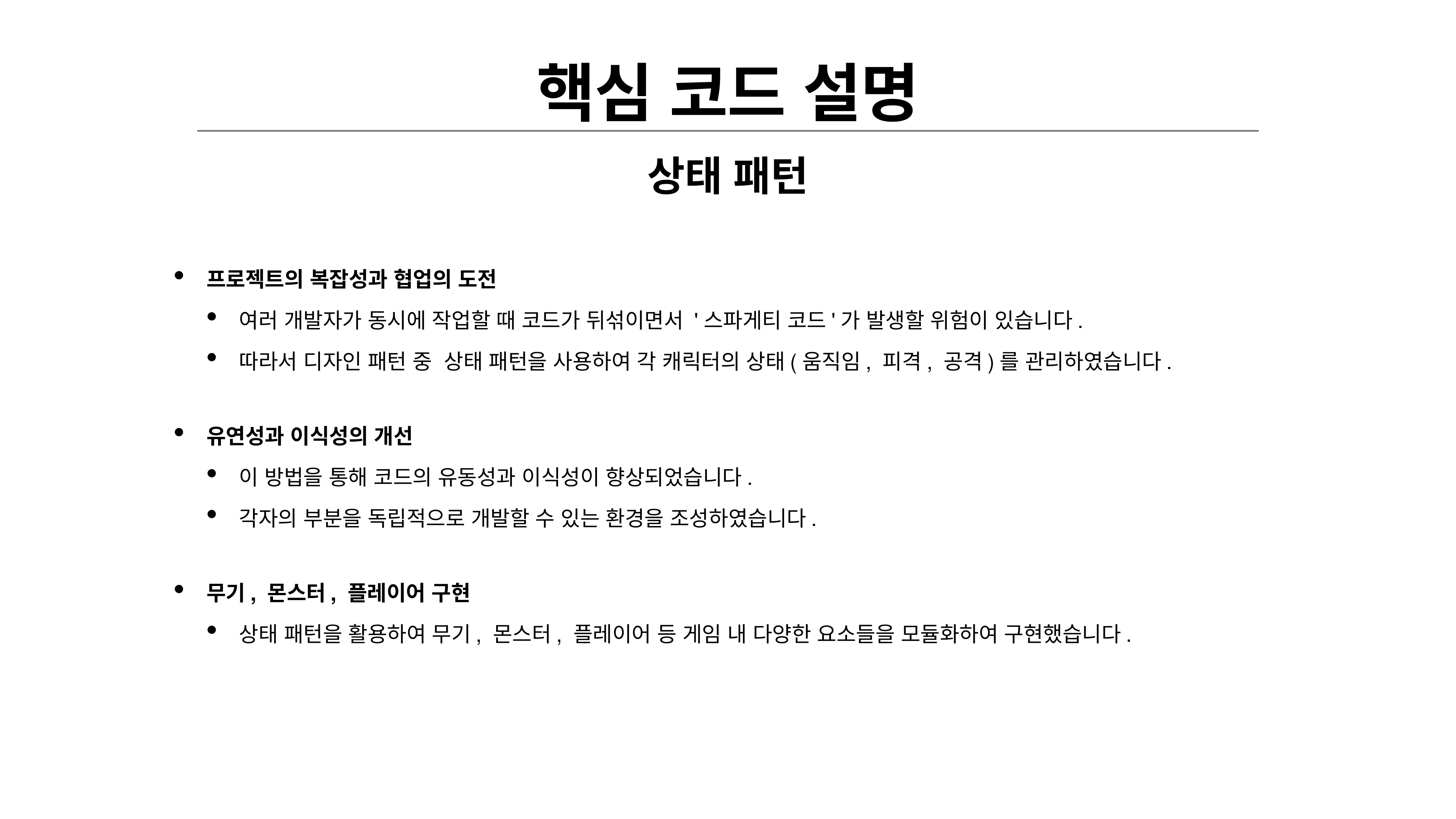

# 핵심 코드 설명
상태 패턴
프로젝트의 복잡성과 협업의 도전
여러 개발자가 동시에 작업할 때 코드가 뒤섞이면서 '스파게티 코드'가 발생할 위험이 있습니다.
따라서 디자인 패턴 중  상태 패턴을 사용하여 각 캐릭터의 상태(움직임, 피격, 공격)를 관리하였습니다.

유연성과 이식성의 개선
이 방법을 통해 코드의 유동성과 이식성이 향상되었습니다.
각자의 부분을 독립적으로 개발할 수 있는 환경을 조성하였습니다.

무기, 몬스터, 플레이어 구현
상태 패턴을 활용하여 무기, 몬스터, 플레이어 등 게임 내 다양한 요소들을 모듈화하여 구현했습니다.